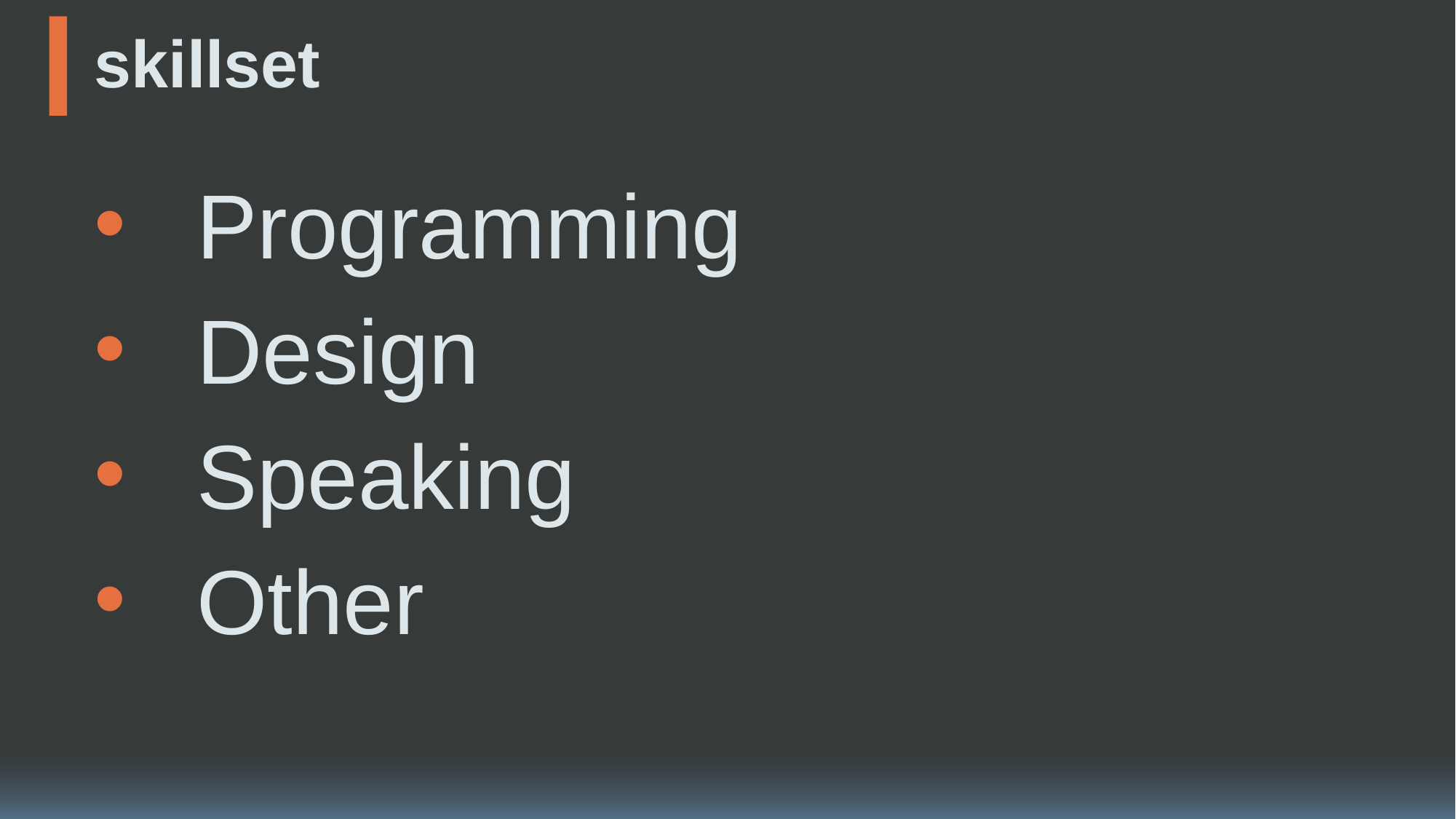

# skillset
intro
Programming
心理学
まぁまぁ
基礎心理学/行動心理学/スポーツ心理学

ちょっと
人格心理学/社会心理学/教育心理学/犯罪心理学/災害心理学
Design
skillset
Speaking
Other
I hope you…
at last